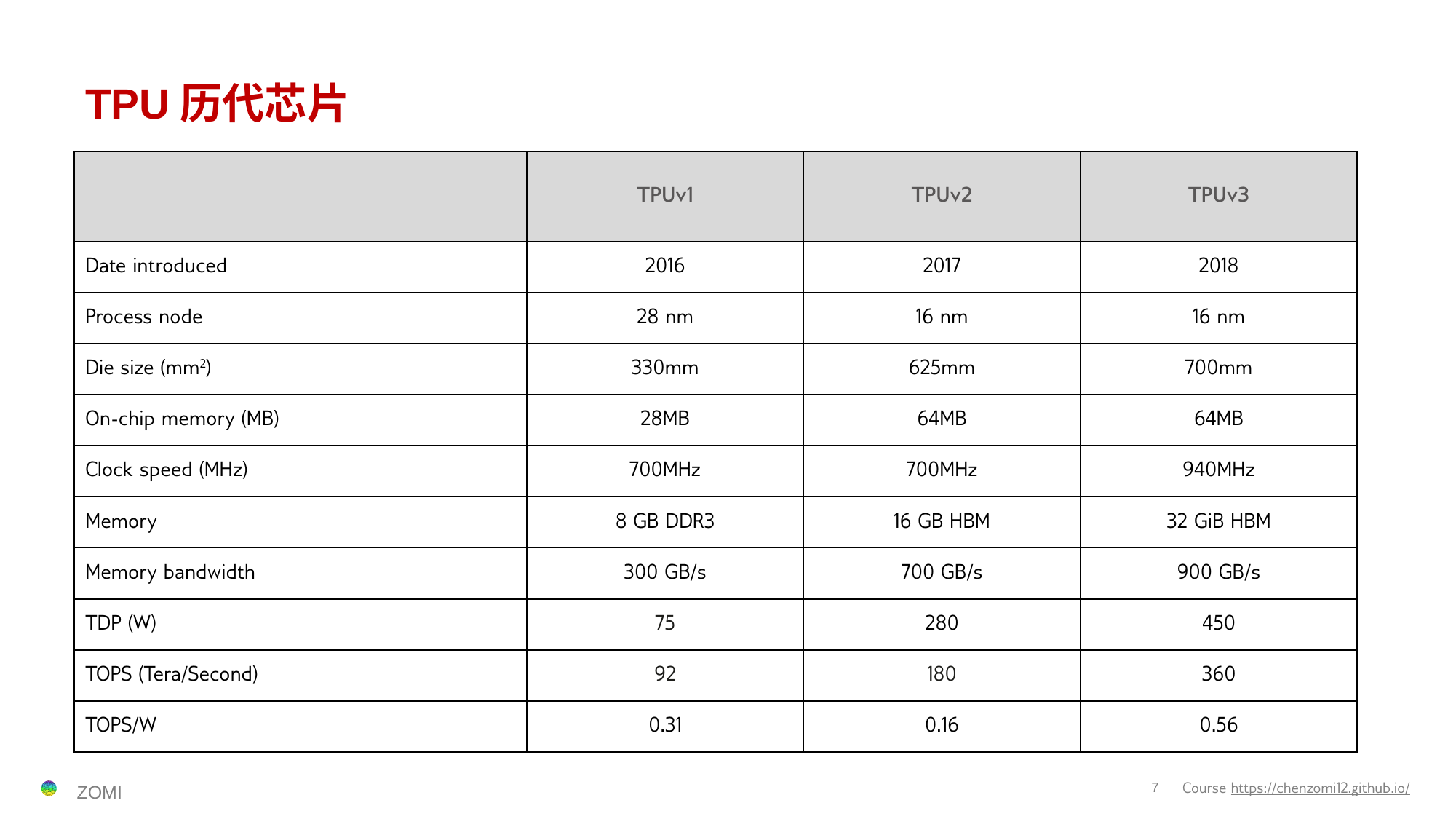

# TPU历代芯片
|  | TPUv1 | TPUv2 | TPUv3 |
| --- | --- | --- | --- |
| Date introduced | 2016 | 2017 | 2018 |
| Process node | 28 nm | 16 nm | 16 nm |
| Die size (mm2) | 330mm | 625mm | 700mm |
| On-chip memory (MB) | 28MB | 64MB | 64MB |
| Clock speed (MHz) | 700MHz | 700MHz | 940MHz |
| Memory | 8 GB DDR3 | 16 GB HBM | 32 GiB HBM |
| Memory bandwidth | 300 GB/s | 700 GB/s | 900 GB/s |
| TDP (W) | 75 | 280 | 450 |
| TOPS (Tera/Second) | 92 | 180 | 360 |
| TOPS/W | 0.31 | 0.16 | 0.56 |